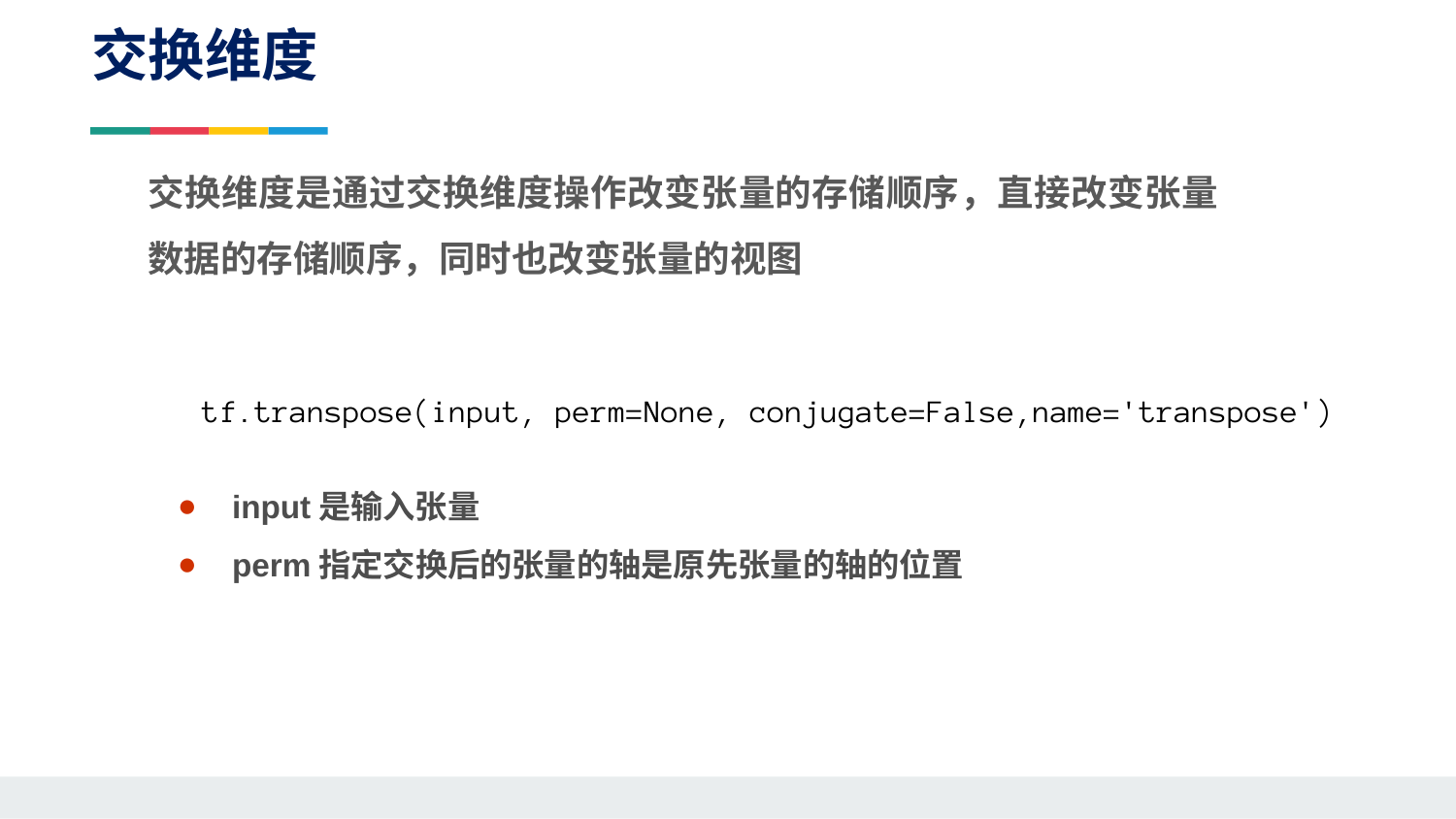

交换维度
交换维度是通过交换维度操作改变张量的存储顺序，直接改变张量数据的存储顺序，同时也改变张量的视图
tf.transpose(input, perm=None, conjugate=False,name='transpose')

input是输入张量
perm指定交换后的张量的轴是原先张量的轴的位置